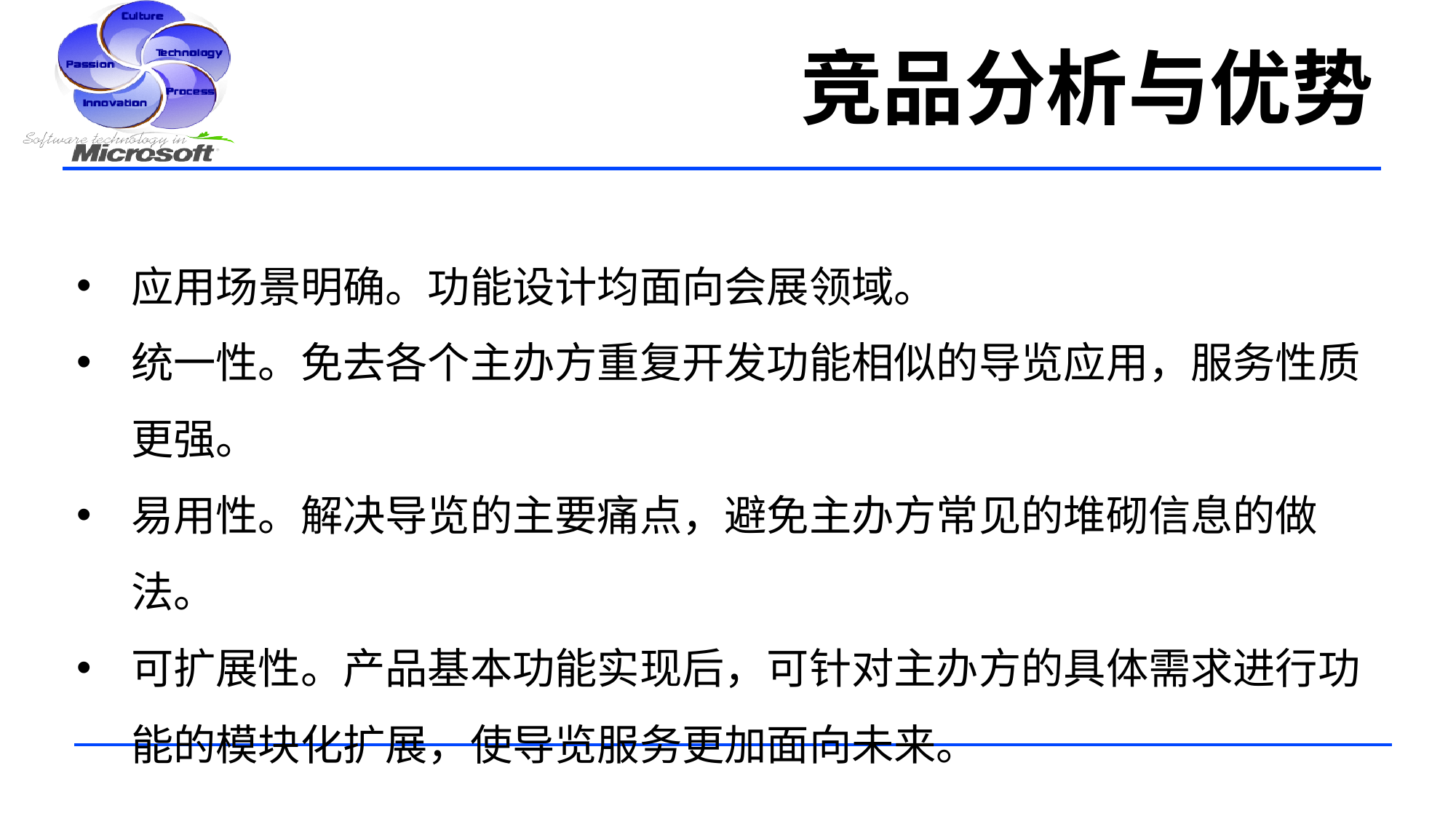

竞品分析与优势
应用场景明确。功能设计均面向会展领域。
统一性。免去各个主办方重复开发功能相似的导览应用，服务性质更强。
易用性。解决导览的主要痛点，避免主办方常见的堆砌信息的做法。
可扩展性。产品基本功能实现后，可针对主办方的具体需求进行功能的模块化扩展，使导览服务更加面向未来。